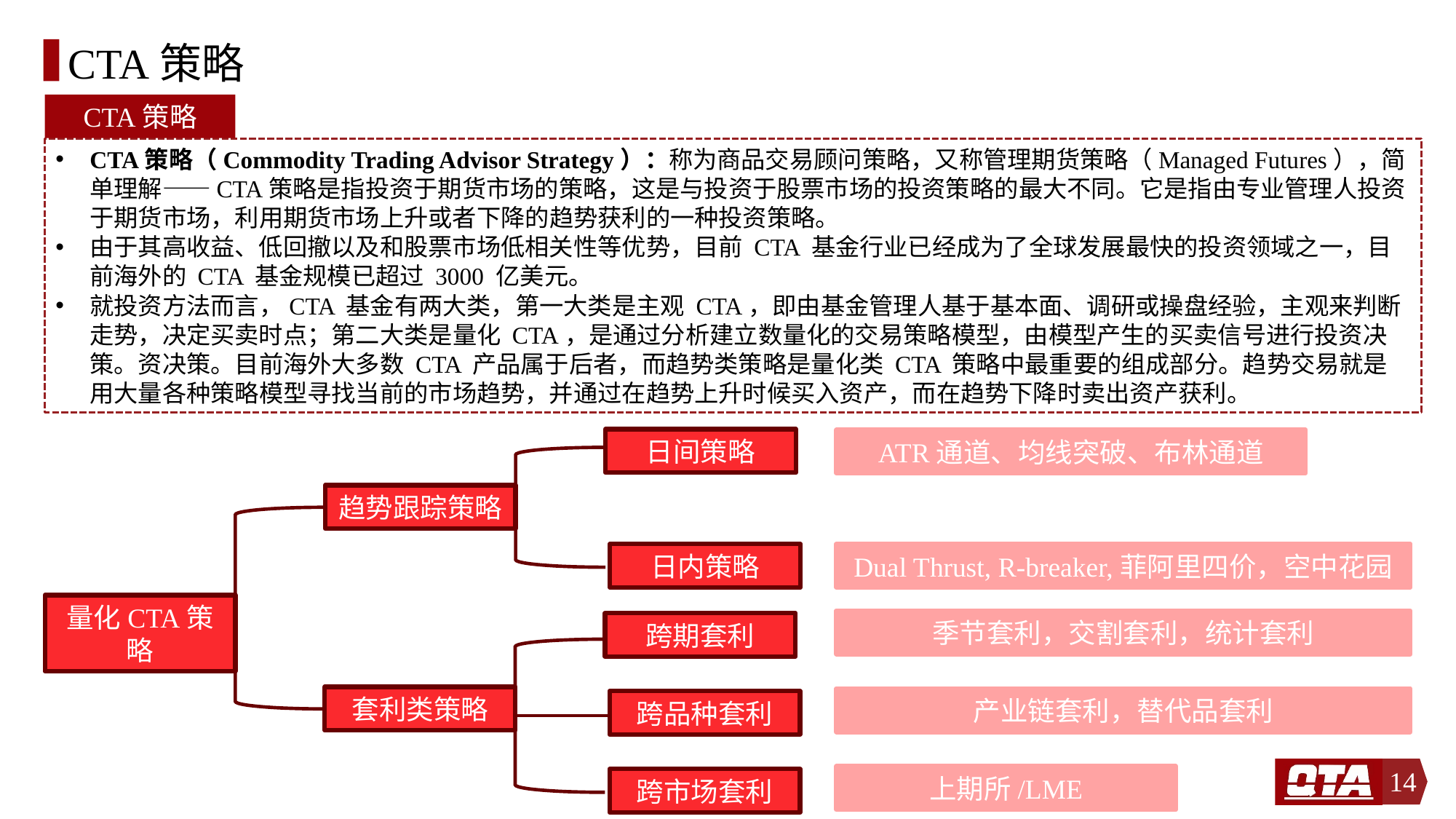

# CTA策略
CTA策略
CTA策略（Commodity Trading Advisor Strategy）：称为商品交易顾问策略，又称管理期货策略（Managed Futures），简单理解——CTA策略是指投资于期货市场的策略，这是与投资于股票市场的投资策略的最大不同。它是指由专业管理人投资于期货市场，利用期货市场上升或者下降的趋势获利的一种投资策略。
由于其高收益、低回撤以及和股票市场低相关性等优势，目前 CTA 基金行业已经成为了全球发展最快的投资领域之一，目前海外的 CTA 基金规模已超过 3000 亿美元。
就投资方法而言，CTA 基金有两大类，第一大类是主观 CTA，即由基金管理人基于基本面、调研或操盘经验，主观来判断走势，决定买卖时点；第二大类是量化 CTA，是通过分析建立数量化的交易策略模型，由模型产生的买卖信号进行投资决策。资决策。目前海外大多数 CTA 产品属于后者，而趋势类策略是量化类 CTA 策略中最重要的组成部分。趋势交易就是用大量各种策略模型寻找当前的市场趋势，并通过在趋势上升时候买入资产，而在趋势下降时卖出资产获利。
日间策略
ATR通道、均线突破、布林通道

趋势跟踪策略

日内策略
Dual Thrust, R-breaker,菲阿里四价，空中花园
量化CTA策略
季节套利，交割套利，统计套利
跨期套利

套利类策略
产业链套利，替代品套利
跨品种套利
14
上期所/LME
跨市场套利